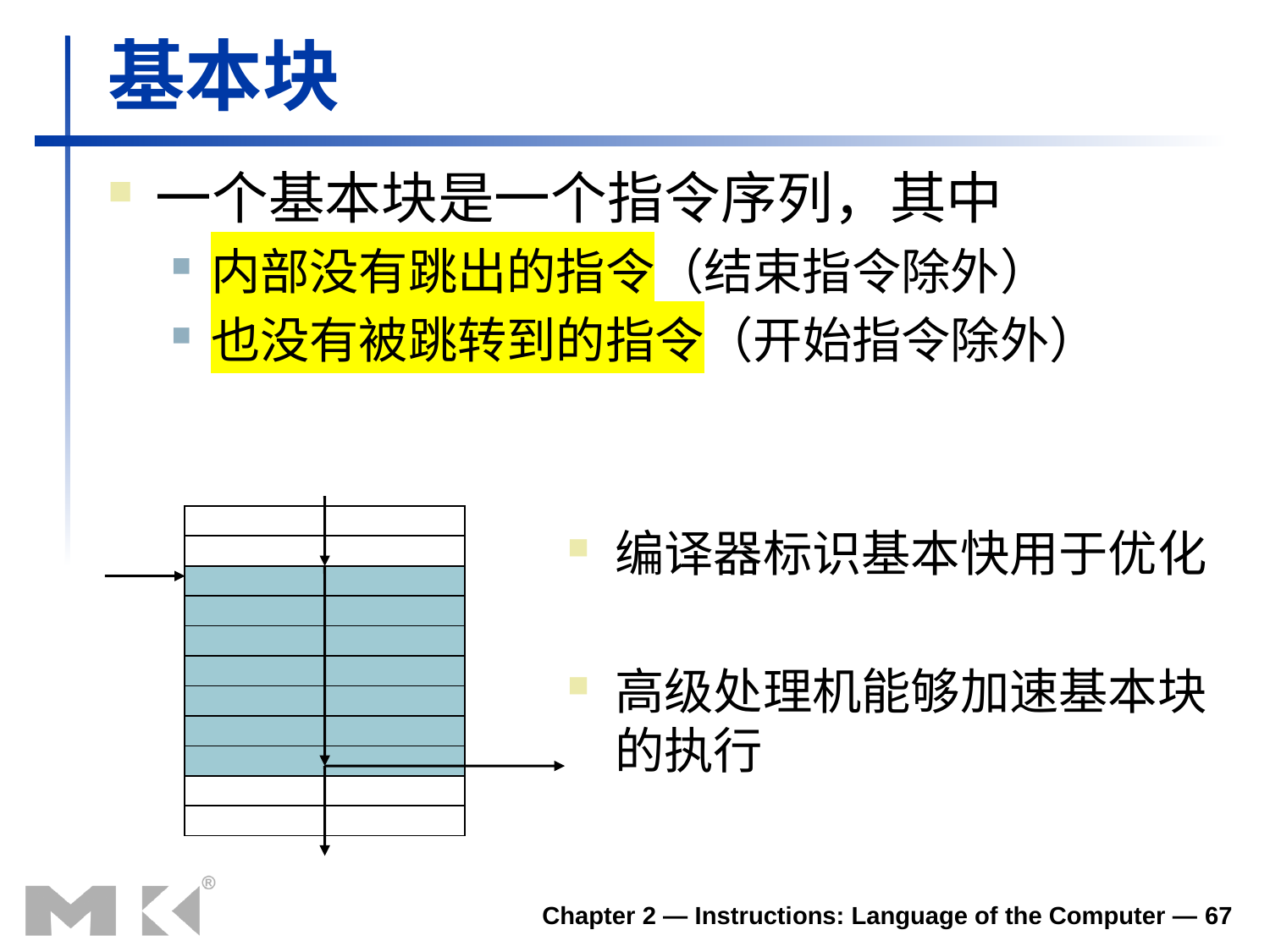

# 基本块
一个基本块是一个指令序列，其中
内部没有跳出的指令（结束指令除外）
也没有被跳转到的指令（开始指令除外）

编译器标识基本快用于优化

高级处理机能够加速基本块的执行
Chapter 2 — Instructions: Language of the Computer — 67